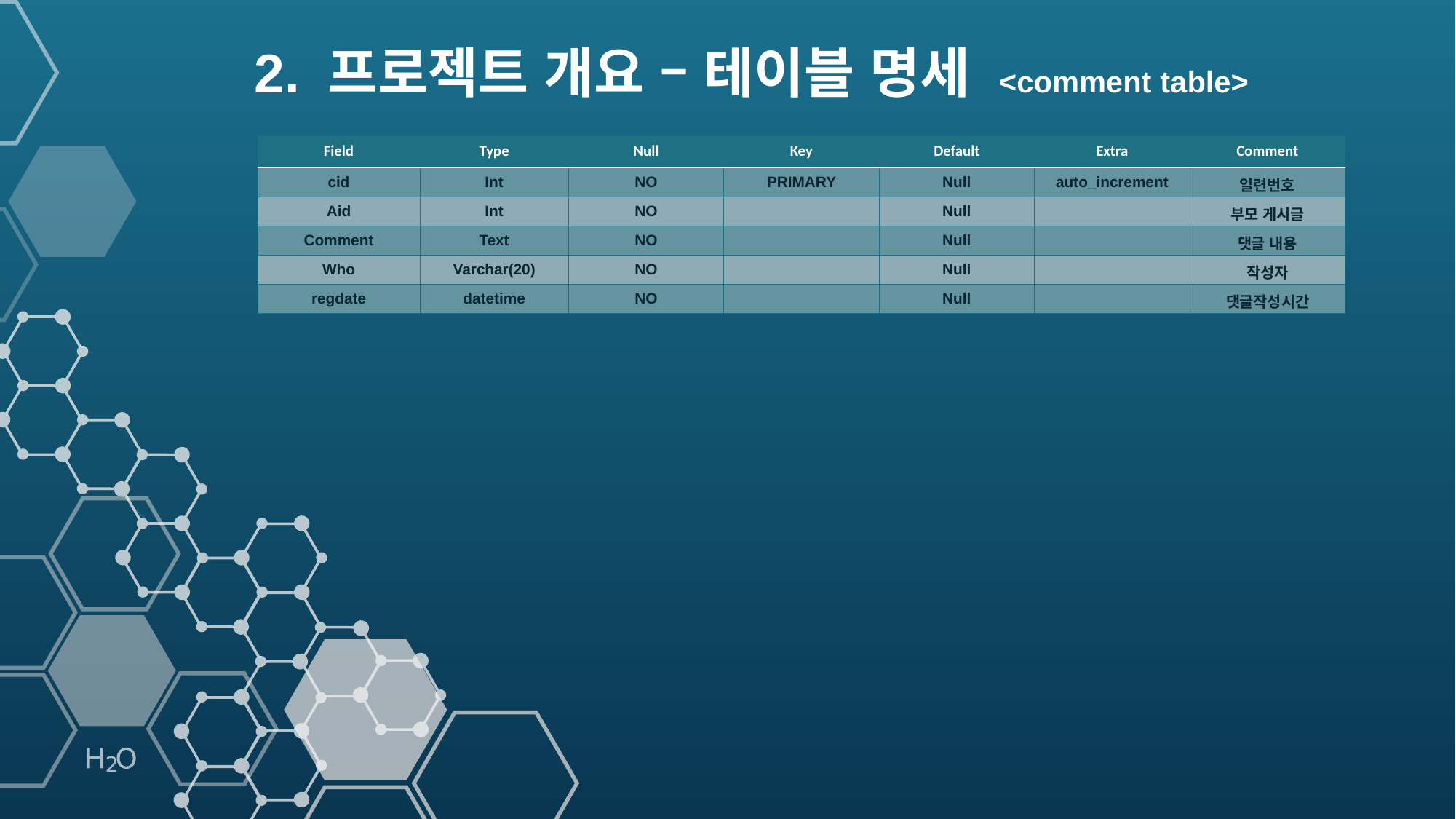

2. 프로젝트 개요 – 테이블 명세 <comment table>
| Field | Type | Null | Key | Default | Extra | Comment |
| --- | --- | --- | --- | --- | --- | --- |
| cid | Int | NO | PRIMARY | Null | auto\_increment | 일련번호 |
| Aid | Int | NO |  | Null |  | 부모 게시글 |
| Comment | Text | NO |  | Null |  | 댓글 내용 |
| Who | Varchar(20) | NO |  | Null |  | 작성자 |
| regdate | datetime | NO |  | Null |  | 댓글작성시간 |